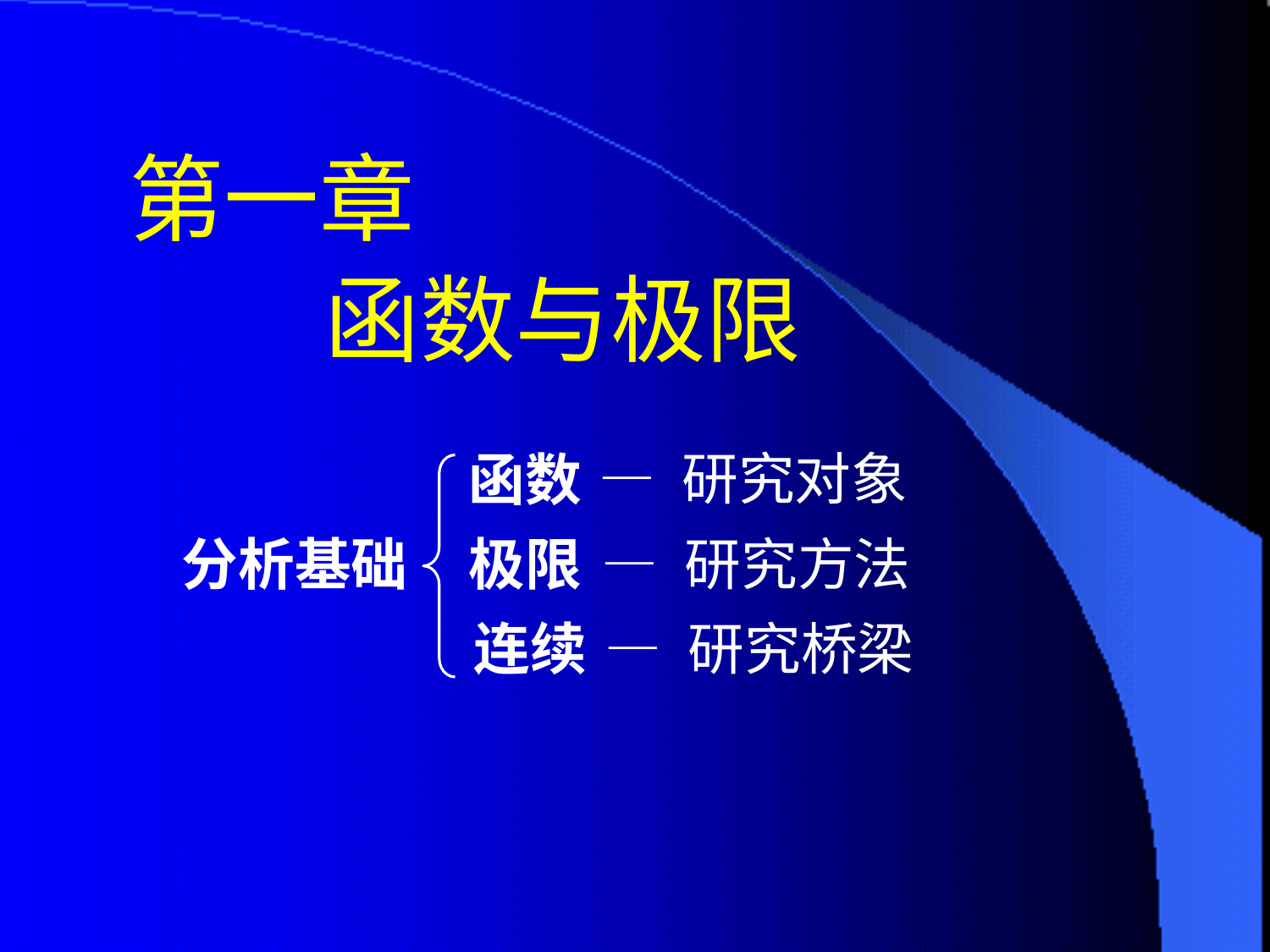

# 第一章
函数与极限
— 研究对象
函数

分析基础
极限
— 研究方法
连续
— 研究桥梁